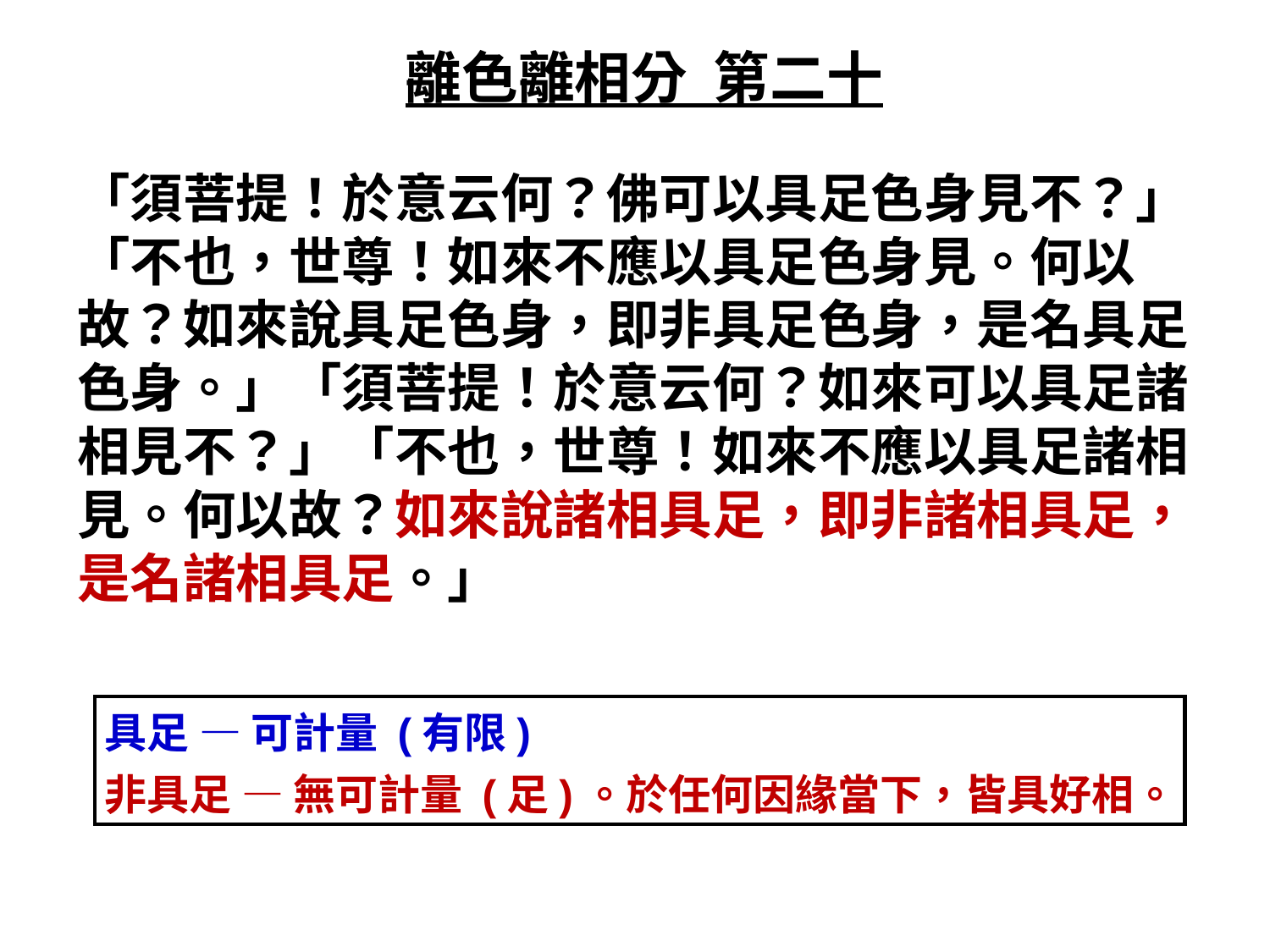

離色離相分  第二十
「須菩提！於意云何？佛可以具足色身見不？」「不也，世尊！如來不應以具足色身見。何以故？如來說具足色身，即非具足色身，是名具足色身。」「須菩提！於意云何？如來可以具足諸相見不？」「不也，世尊！如來不應以具足諸相見。何以故？如來說諸相具足，即非諸相具足，是名諸相具足。」
具足 — 可計量 (有限)
非具足 — 無可計量 (足)。於任何因緣當下，皆具好相。